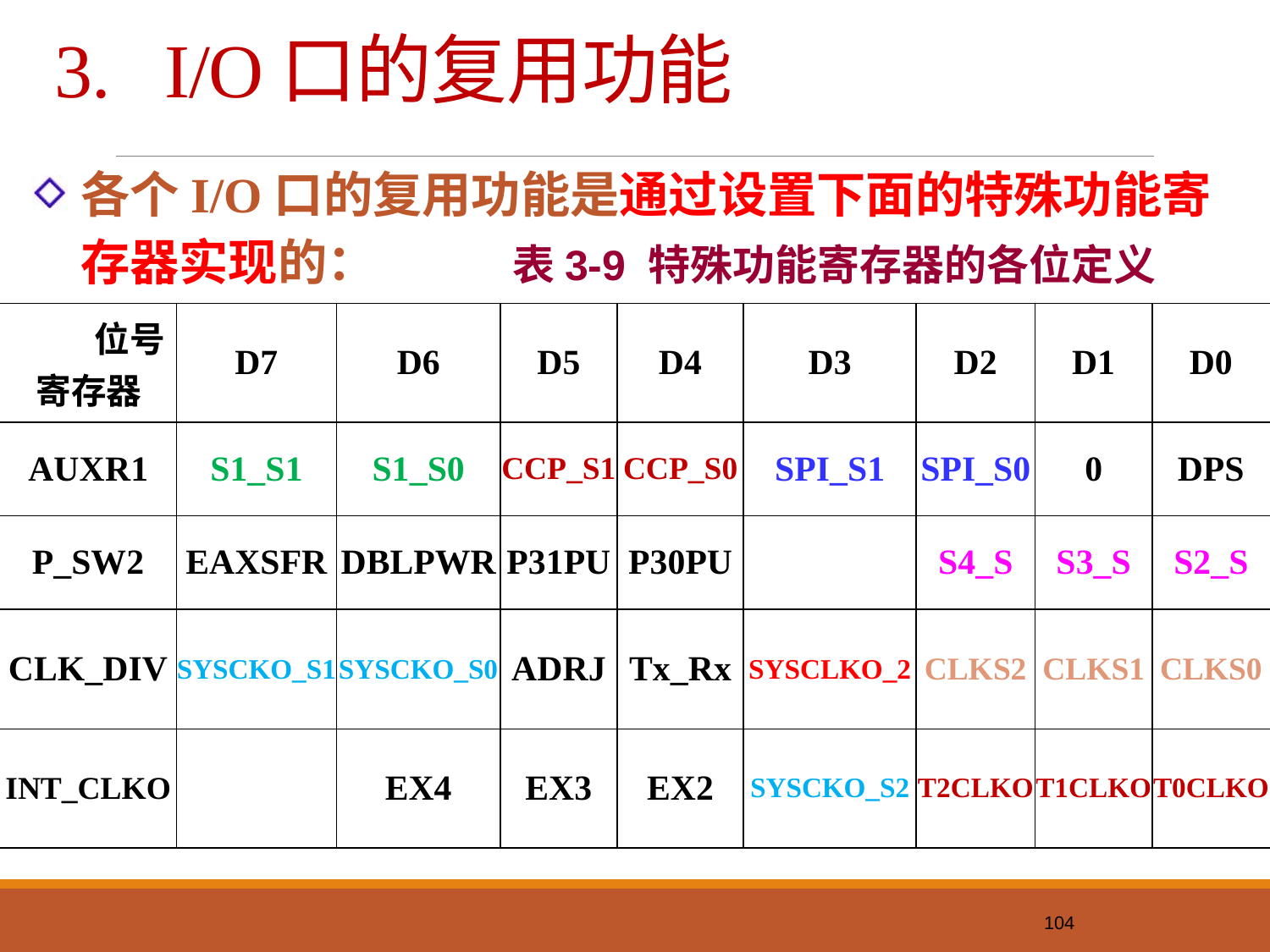

# 3.   I/O口的复用功能
各个I/O口的复用功能是通过设置下面的特殊功能寄存器实现的：
表3-9 特殊功能寄存器的各位定义
| 位号 寄存器 | D7 | D6 | D5 | D4 | D3 | D2 | D1 | D0 |
| --- | --- | --- | --- | --- | --- | --- | --- | --- |
| AUXR1 | S1\_S1 | S1\_S0 | CCP\_S1 | CCP\_S0 | SPI\_S1 | SPI\_S0 | 0 | DPS |
| P\_SW2 | EAXSFR | DBLPWR | P31PU | P30PU |  | S4\_S | S3\_S | S2\_S |
| CLK\_DIV | SYSCKO\_S1 | SYSCKO\_S0 | ADRJ | Tx\_Rx | SYSCLKO\_2 | CLKS2 | CLKS1 | CLKS0 |
| INT\_CLKO |  | EX4 | EX3 | EX2 | SYSCKO\_S2 | T2CLKO | T1CLKO | T0CLKO |

104